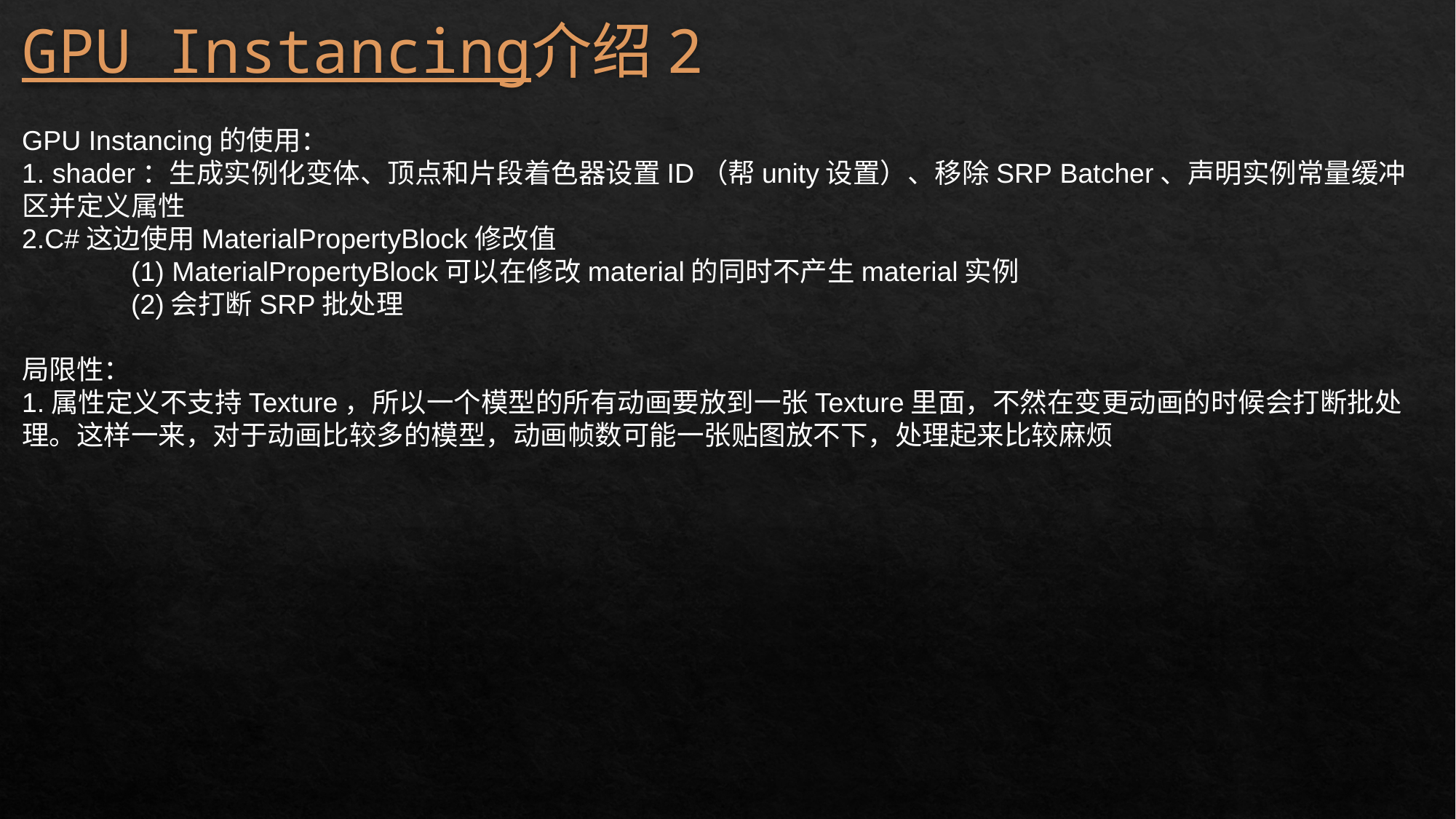

# GPU Instancing介绍2
GPU Instancing的使用：
1. shader：生成实例化变体、顶点和片段着色器设置ID（帮unity设置）、移除SRP Batcher、声明实例常量缓冲区并定义属性
2.C#这边使用MaterialPropertyBlock修改值
	(1) MaterialPropertyBlock可以在修改material的同时不产生material实例
	(2)会打断SRP批处理
局限性：
1.属性定义不支持Texture，所以一个模型的所有动画要放到一张Texture里面，不然在变更动画的时候会打断批处理。这样一来，对于动画比较多的模型，动画帧数可能一张贴图放不下，处理起来比较麻烦